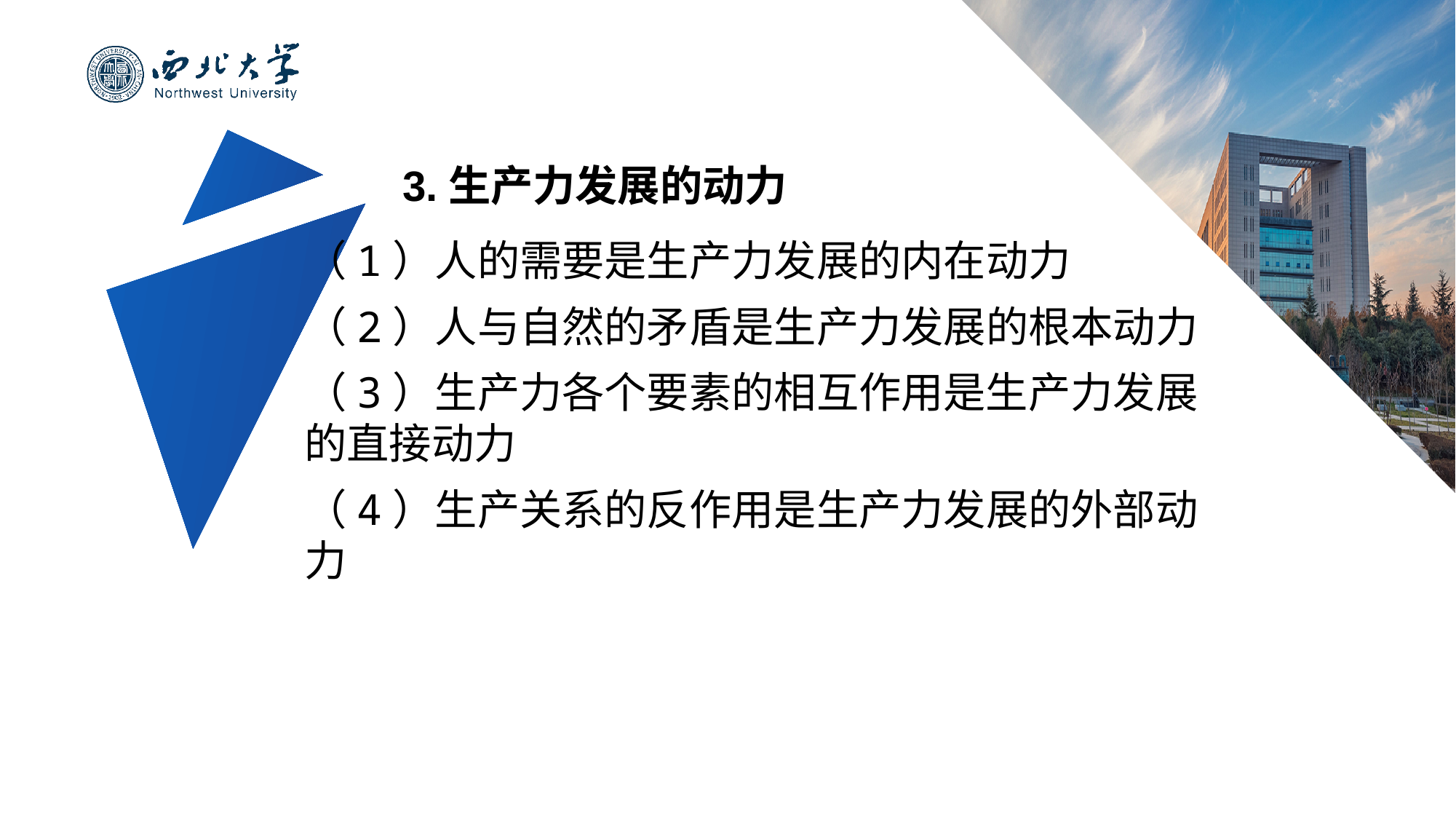

# 3.生产力发展的动力
（1）人的需要是生产力发展的内在动力
（2）人与自然的矛盾是生产力发展的根本动力
（3）生产力各个要素的相互作用是生产力发展的直接动力
（4）生产关系的反作用是生产力发展的外部动力